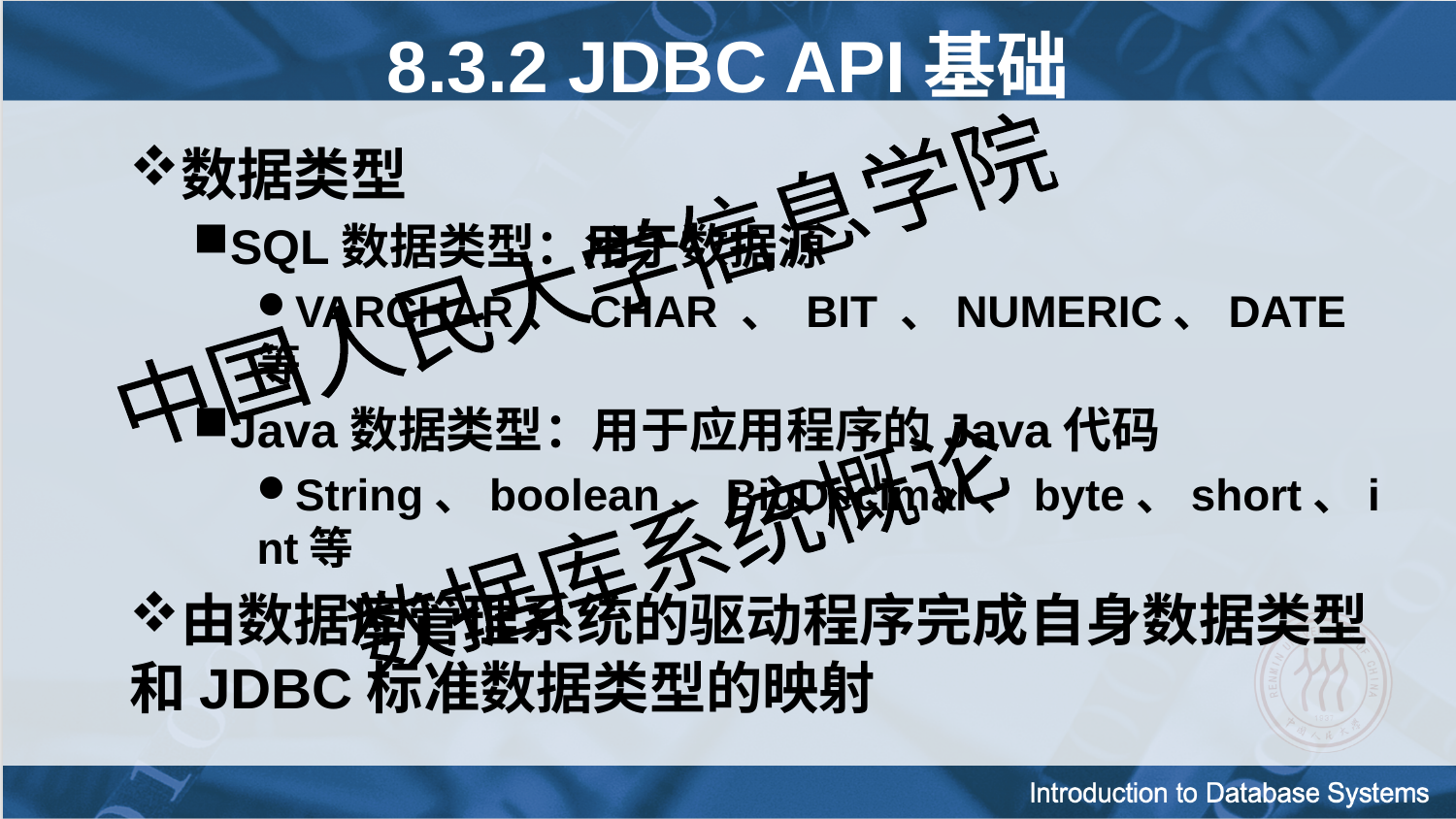

8.3.2 JDBC API基础
数据类型
SQL数据类型：用于数据源
VARCHAR、 CHAR 、 BIT 、NUMERIC、DATE等
Java数据类型：用于应用程序的Java代码
String、boolean、BigDecimal、byte、short、int等
由数据库管理系统的驱动程序完成自身数据类型和JDBC标准数据类型的映射